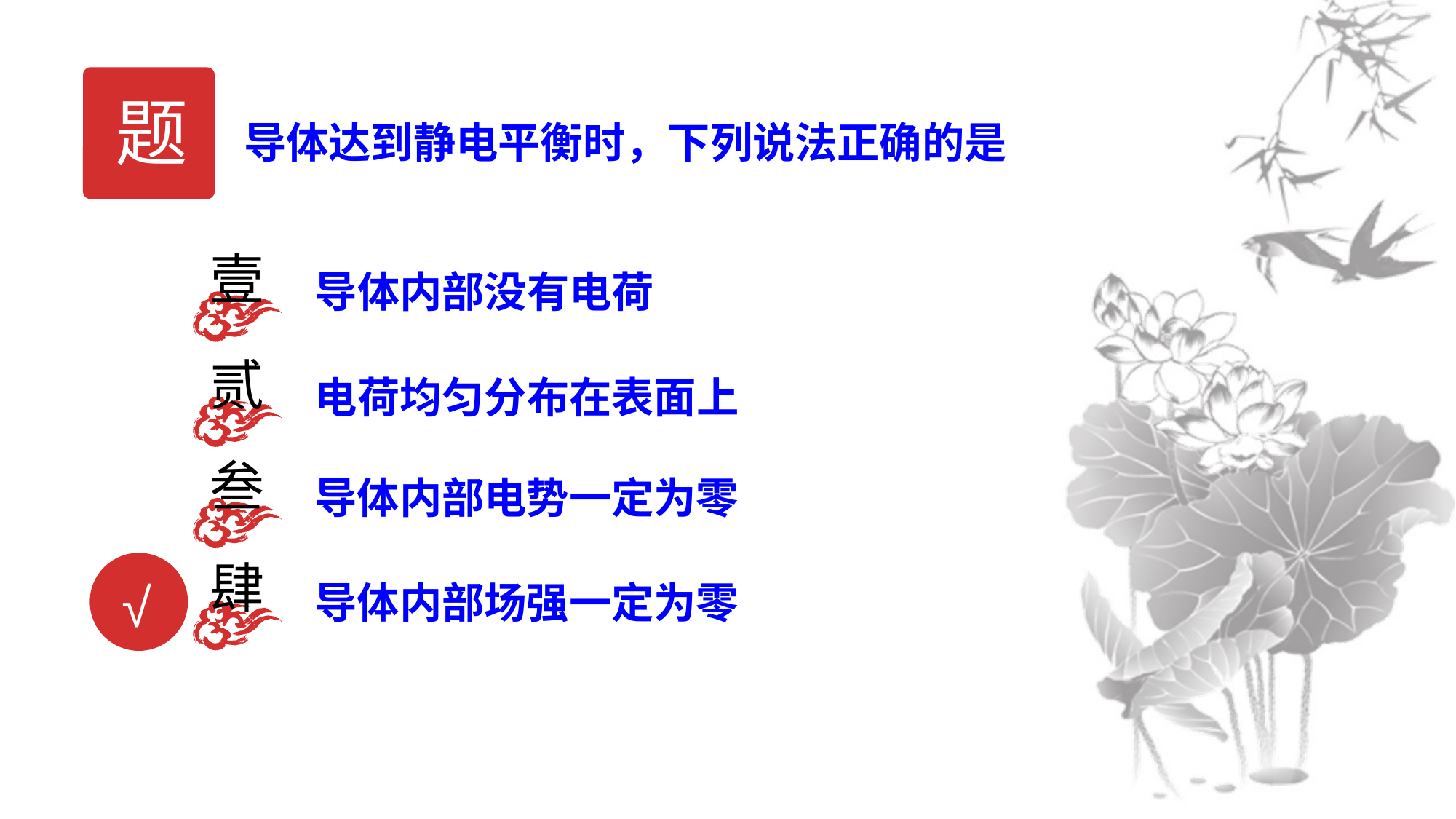

题
导体达到静电平衡时，下列说法正确的是
壹

导体内部没有电荷
贰

电荷均匀分布在表面上
叁

导体内部电势一定为零
肆

导体内部场强一定为零

√